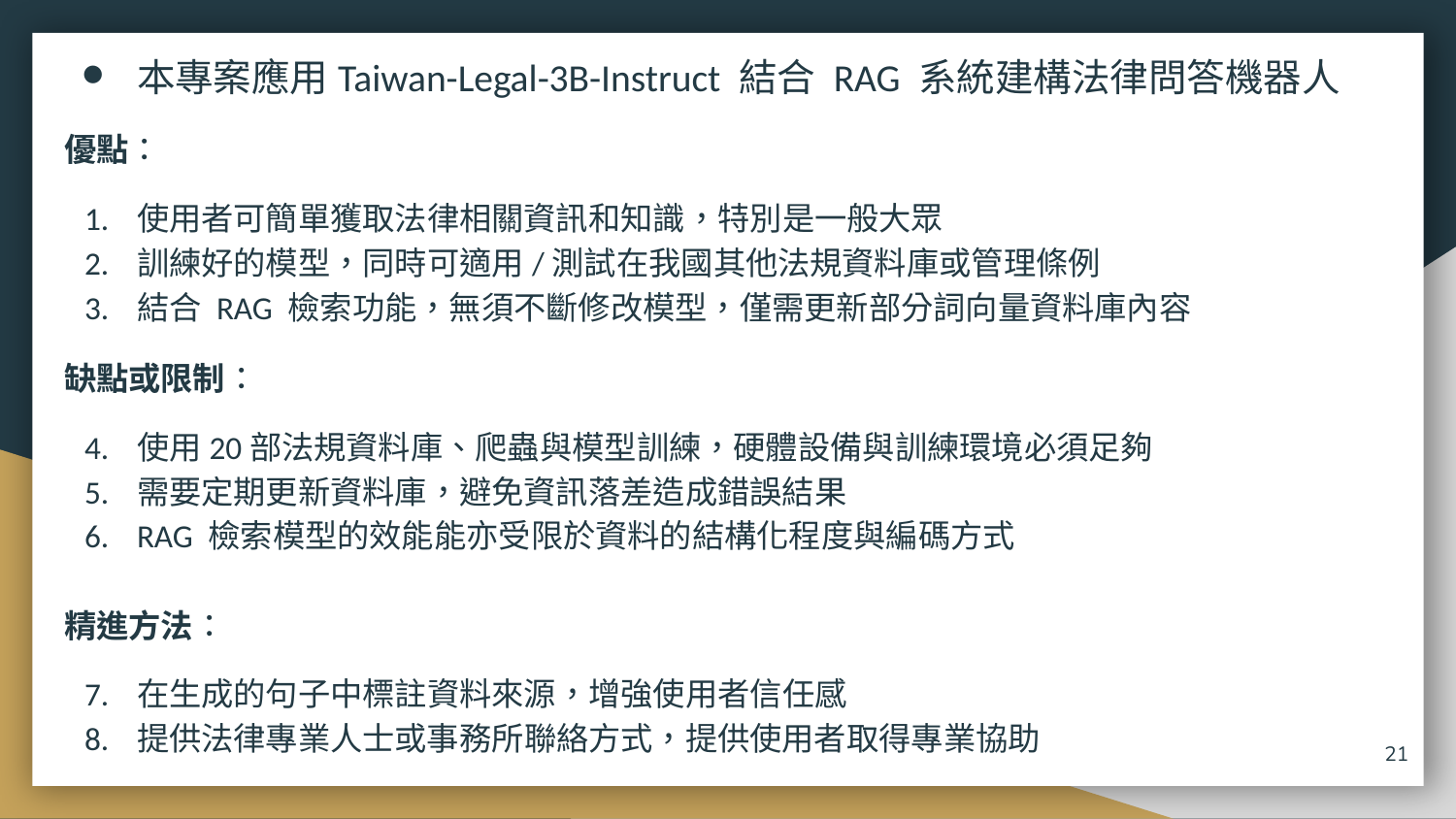

本專案應用Taiwan-Legal-3B-Instruct 結合 RAG 系統建構法律問答機器人
優點：
使用者可簡單獲取法律相關資訊和知識，特別是一般大眾
訓練好的模型，同時可適用/測試在我國其他法規資料庫或管理條例
結合 RAG 檢索功能，無須不斷修改模型，僅需更新部分詞向量資料庫內容

缺點或限制：
使用20部法規資料庫、爬蟲與模型訓練，硬體設備與訓練環境必須足夠
需要定期更新資料庫，避免資訊落差造成錯誤結果
RAG 檢索模型的效能能亦受限於資料的結構化程度與編碼方式

精進方法：
在生成的句子中標註資料來源，增強使用者信任感
提供法律專業人士或事務所聯絡方式，提供使用者取得專業協助
21